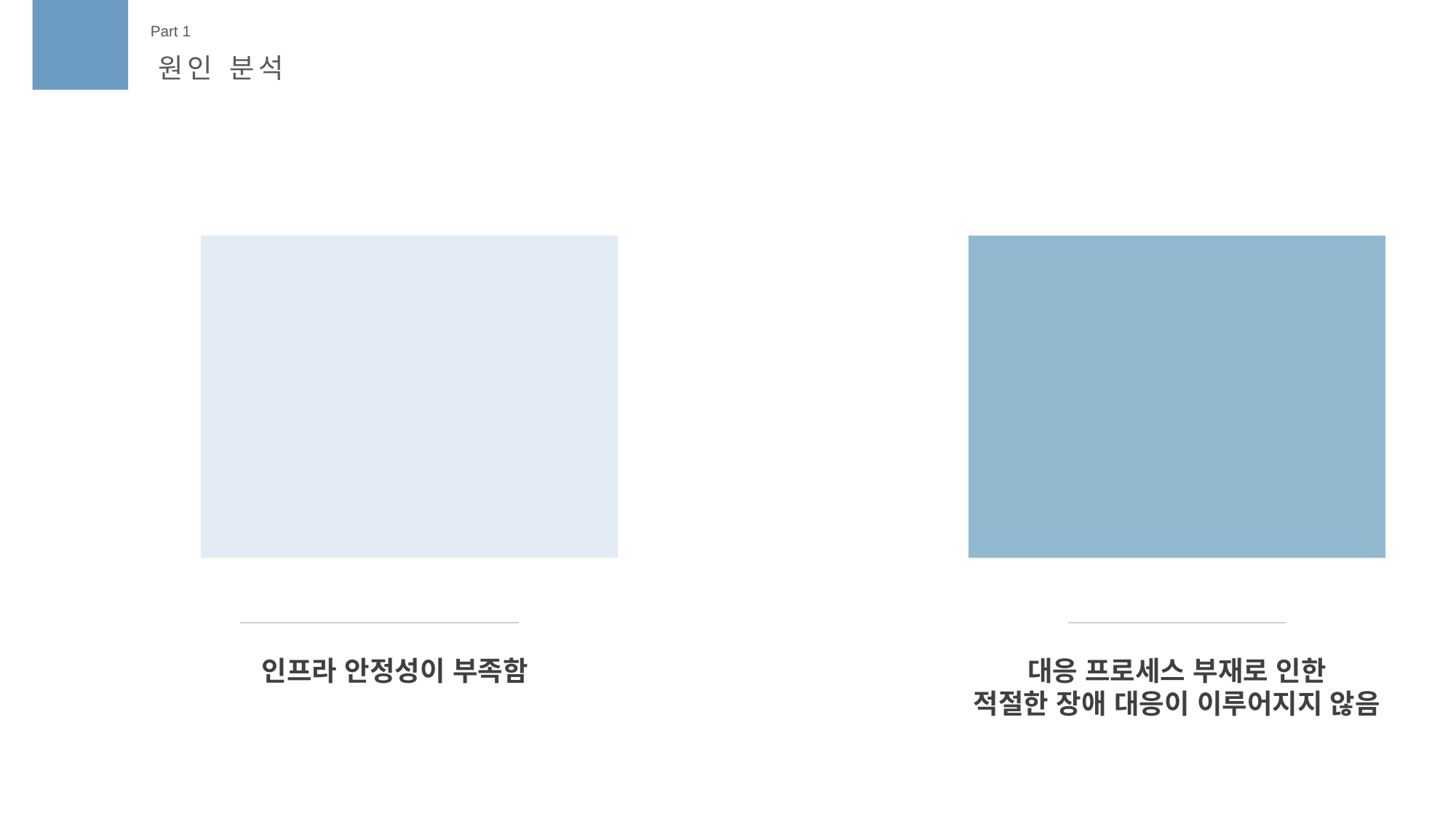

Part 1
원인 분석

인프라 안정성이 부족함
대응 프로세스 부재로 인한
적절한 장애 대응이 이루어지지 않음